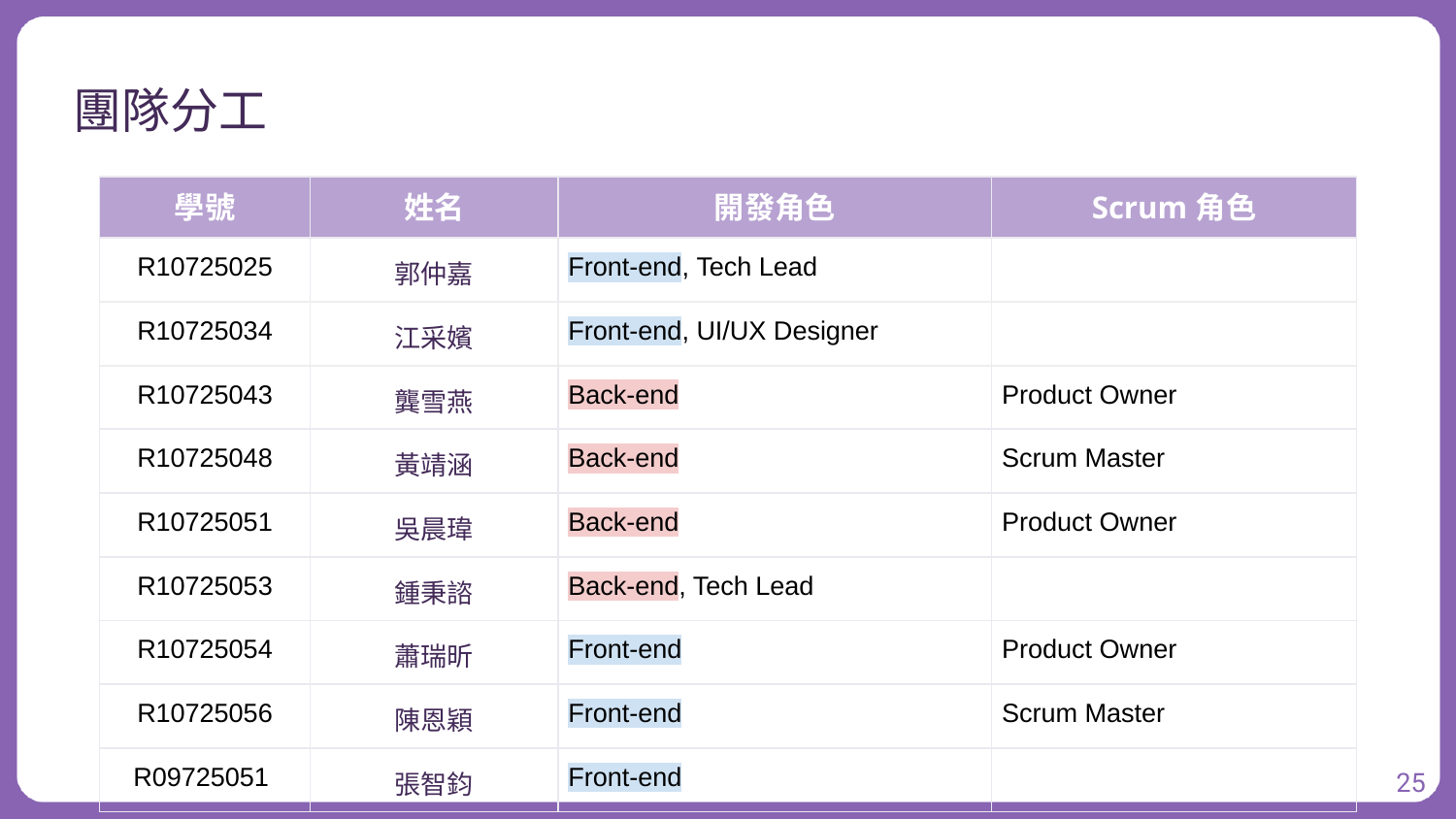

# 團隊分工

| 學號 | 姓名 | 開發角色 | Scrum角色 |
| --- | --- | --- | --- |
| R10725025 | 郭仲嘉 | Front-end, Tech Lead |  |
| R10725034 | 江采嬪 | Front-end, UI/UX Designer |  |
| R10725043 | 龔雪燕 | Back-end | Product Owner |
| R10725048 | 黃靖涵 | Back-end | Scrum Master |
| R10725051 | 吳晨瑋 | Back-end | Product Owner |
| R10725053 | 鍾秉諮 | Back-end, Tech Lead |  |
| R10725054 | 蕭瑞昕 | Front-end | Product Owner |
| R10725056 | 陳恩穎 | Front-end | Scrum Master |
| R09725051 | 張智鈞 | Front-end |  |
25